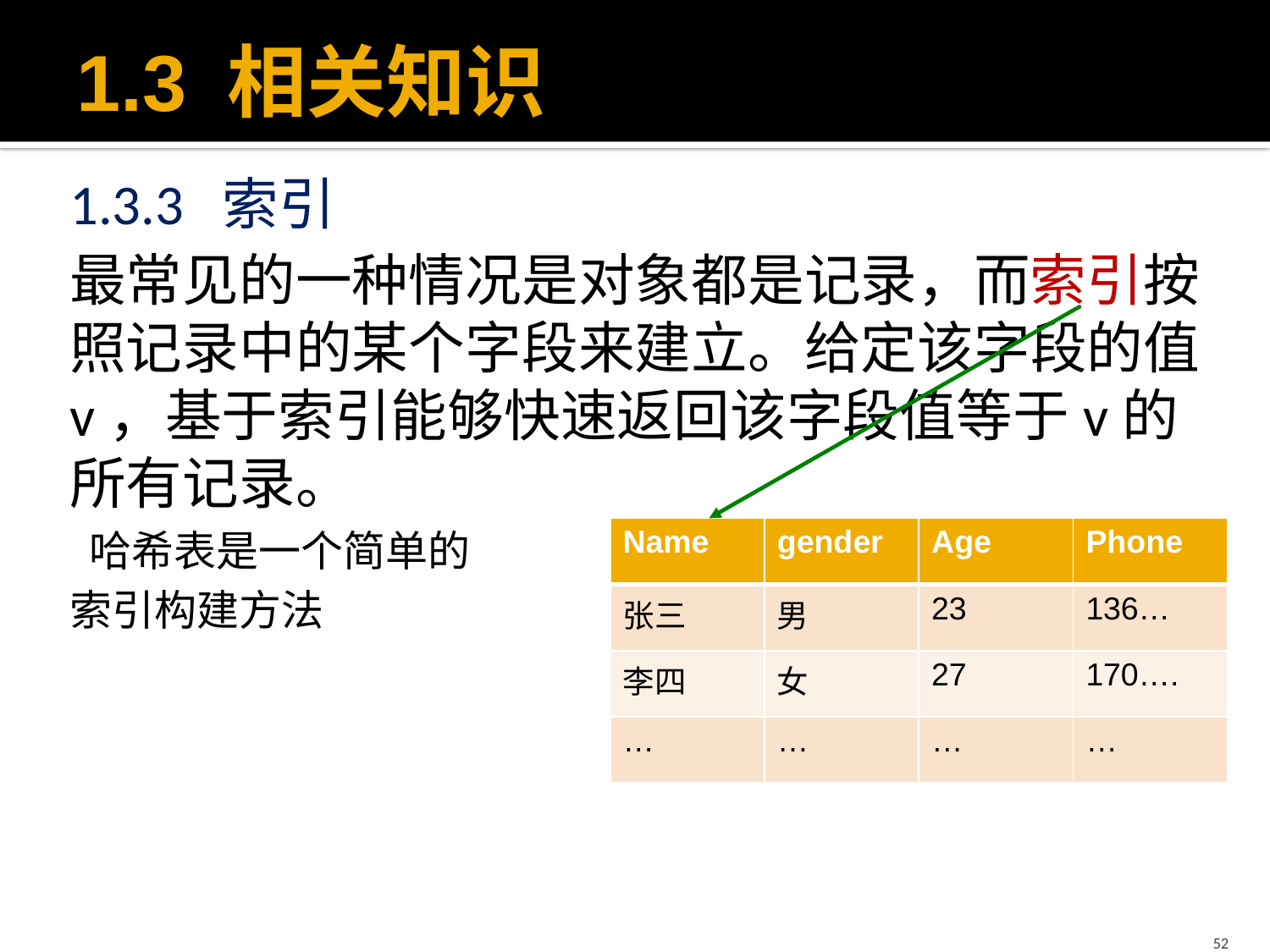

# 1.3 相关知识
1.3.3  索引
最常见的一种情况是对象都是记录，而索引按照记录中的某个字段来建立。给定该字段的值v，基于索引能够快速返回该字段值等于v的所有记录。
 哈希表是一个简单的
索引构建方法

| Name | gender | Age | Phone |
| --- | --- | --- | --- |
| 张三 | 男 | 23 | 136… |
| 李四 | 女 | 27 | 170…. |
| … | … | … | … |
52